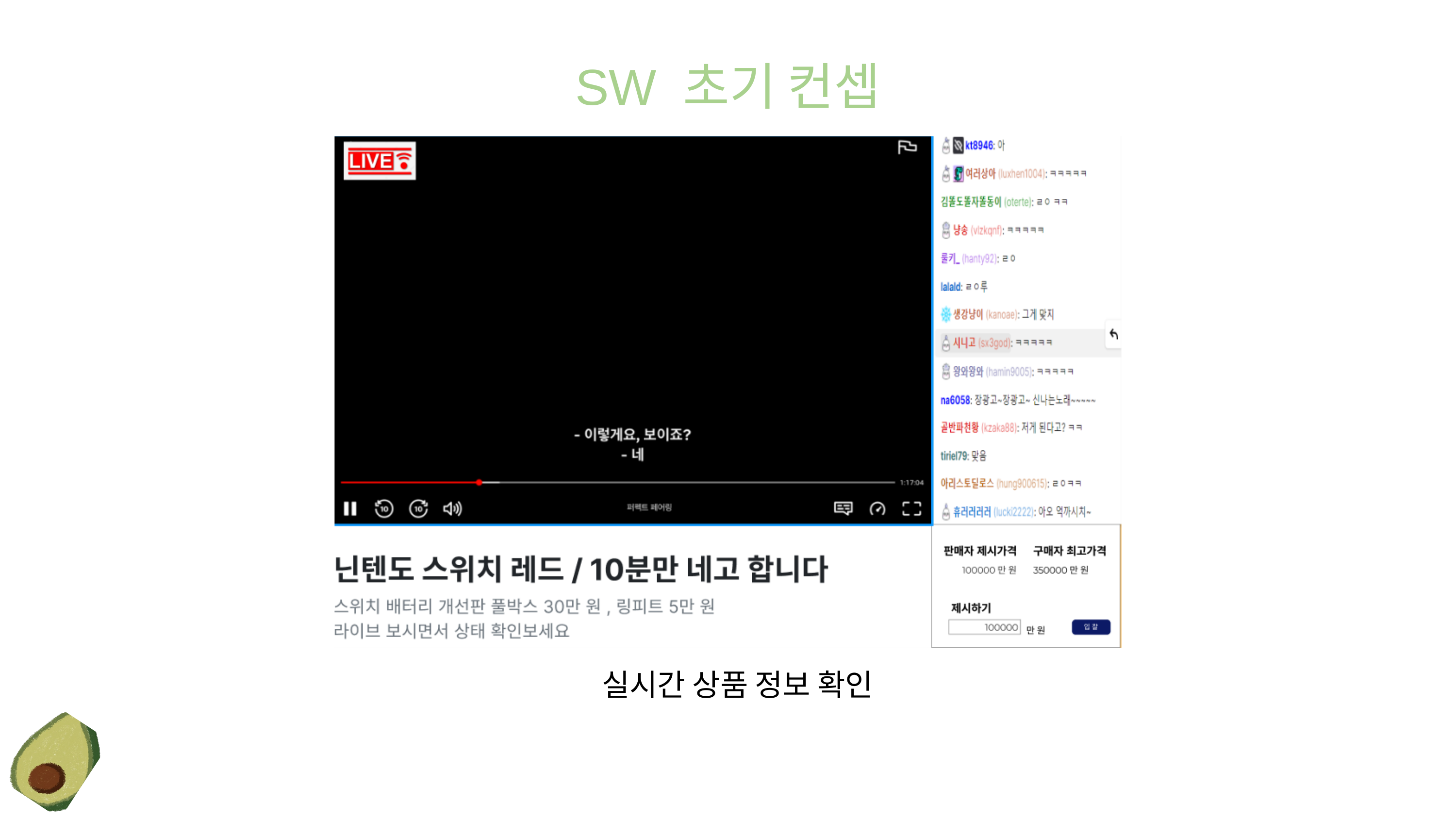

SW 초기 컨셉

실시간 상품 정보 확인